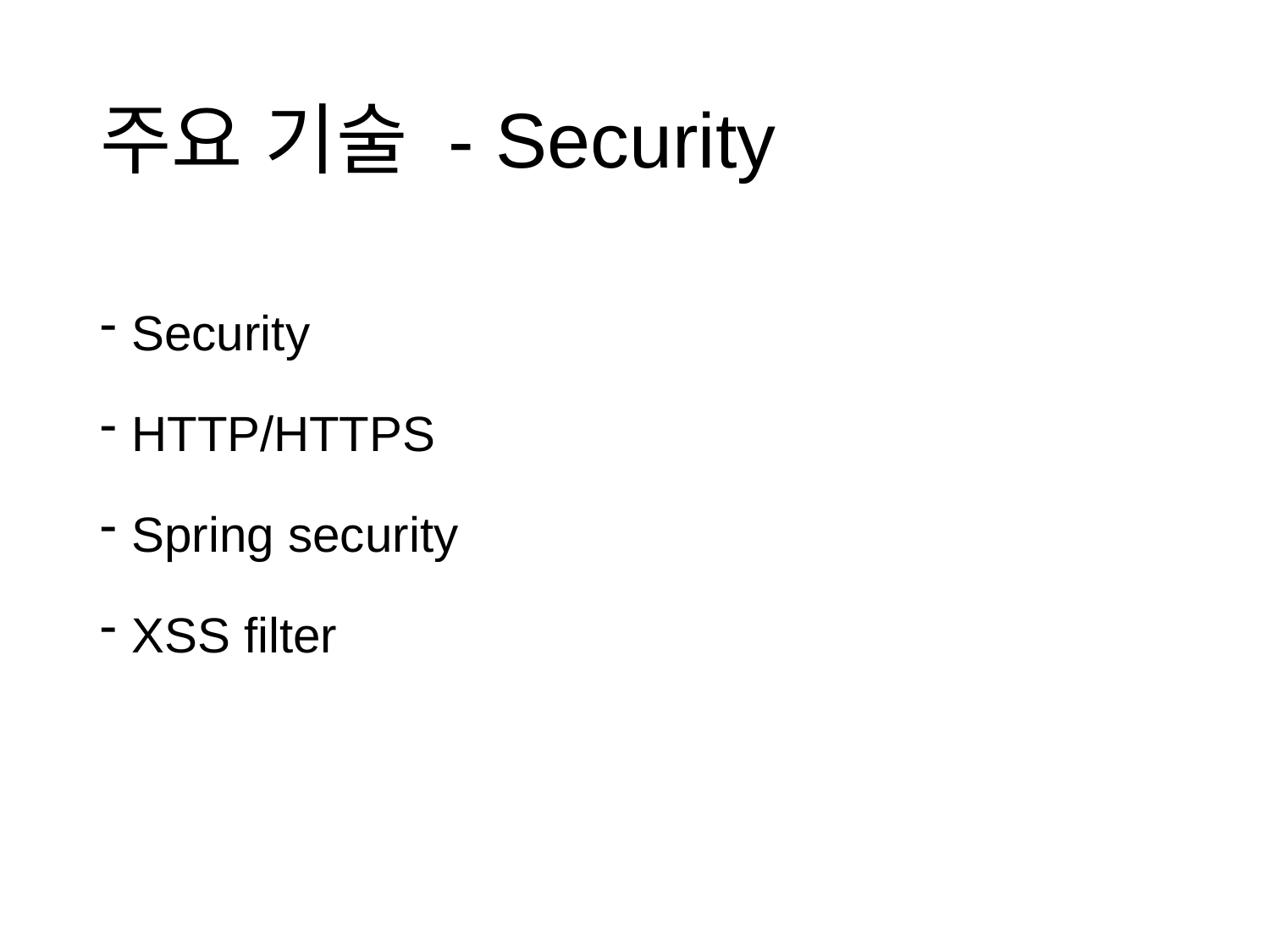

# 주요 기술 - Security
Security
HTTP/HTTPS
Spring security
XSS filter